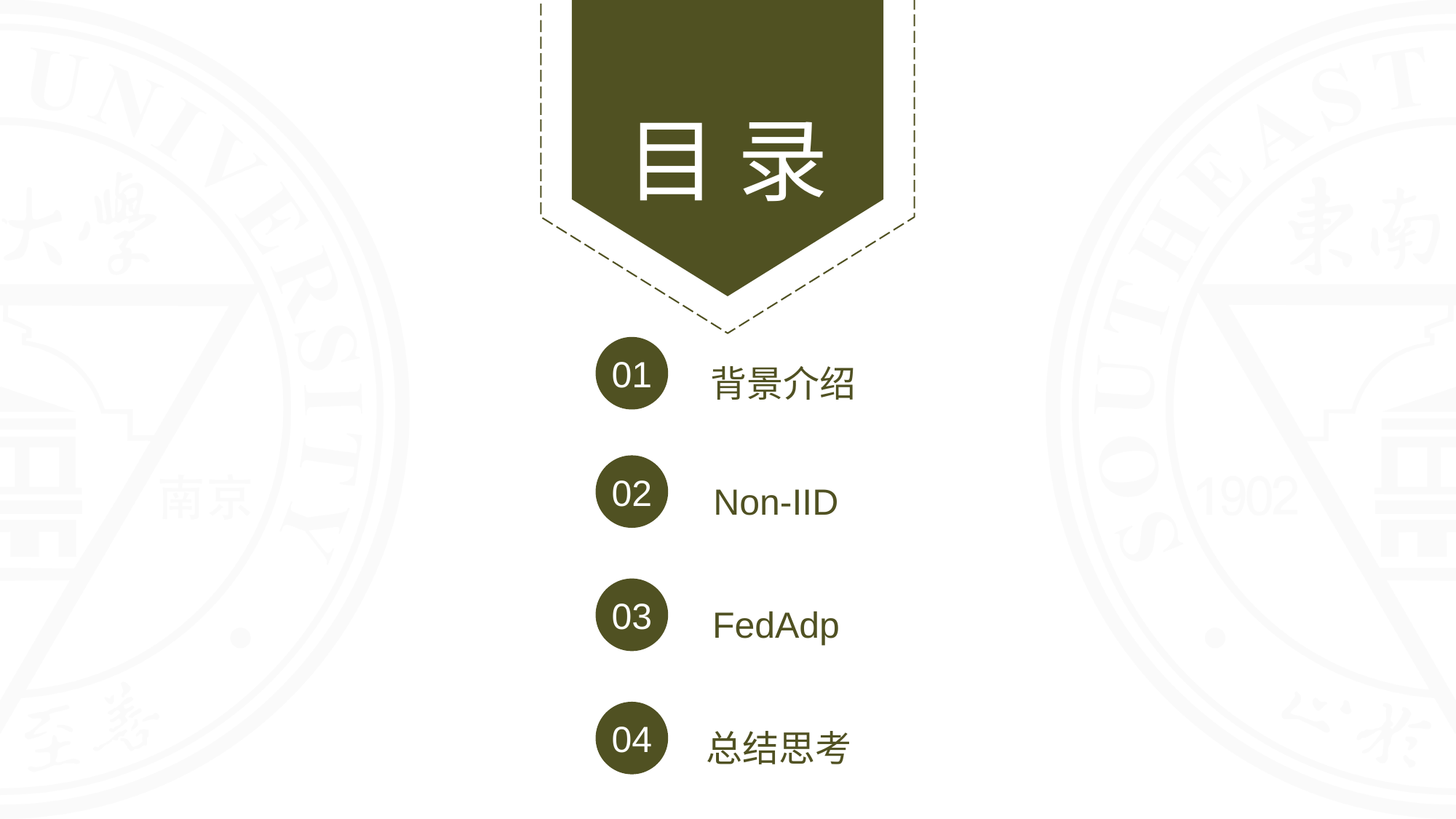

01
背景介绍
02
Non-IID
03
FedAdp
04
总结思考